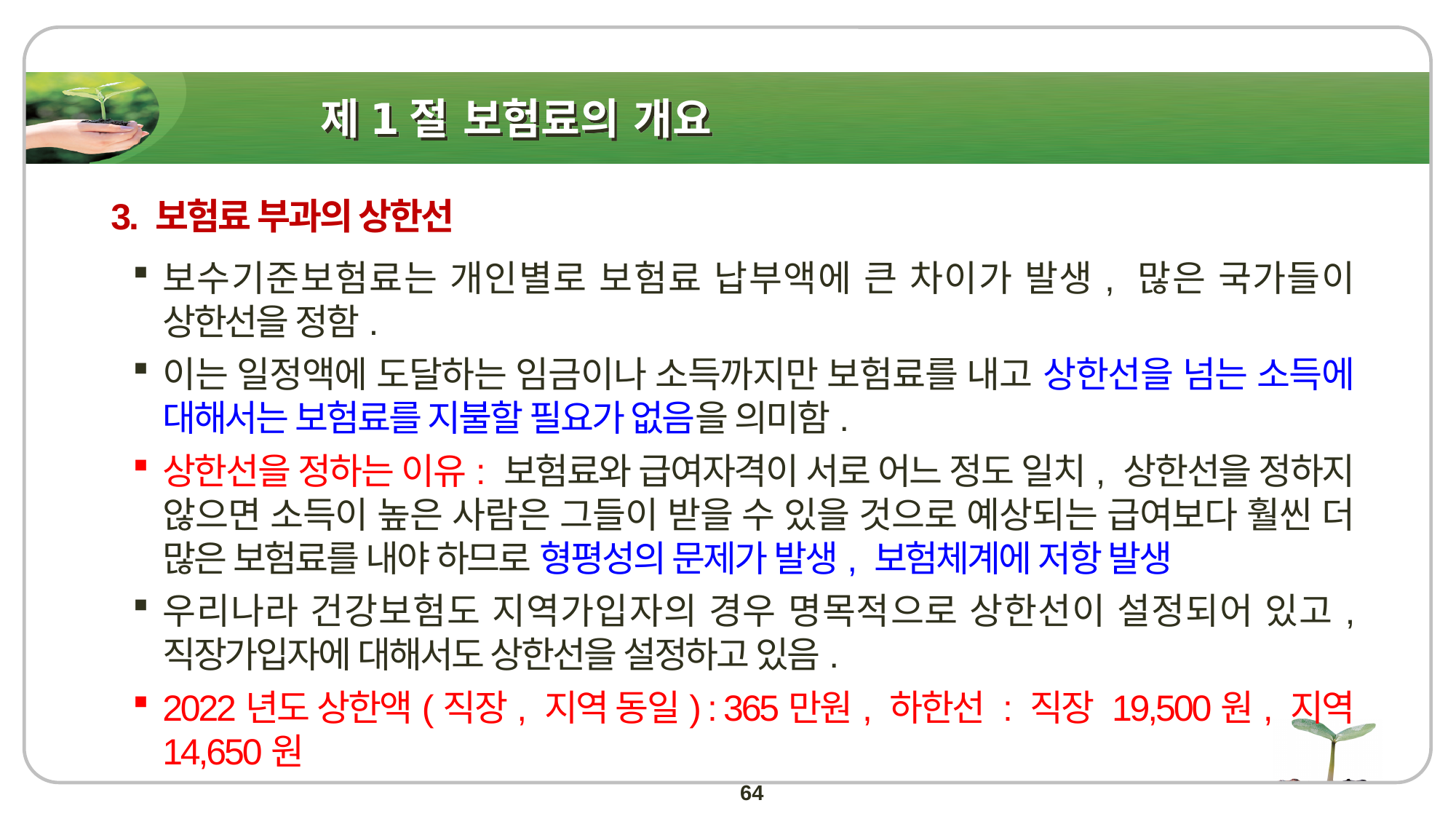

# 제1절 보험료의 개요
3. 보험료 부과의 상한선
보수기준보험료는 개인별로 보험료 납부액에 큰 차이가 발생, 많은 국가들이 상한선을 정함.
이는 일정액에 도달하는 임금이나 소득까지만 보험료를 내고 상한선을 넘는 소득에 대해서는 보험료를 지불할 필요가 없음을 의미함.
상한선을 정하는 이유: 보험료와 급여자격이 서로 어느 정도 일치, 상한선을 정하지 않으면 소득이 높은 사람은 그들이 받을 수 있을 것으로 예상되는 급여보다 훨씬 더 많은 보험료를 내야 하므로 형평성의 문제가 발생, 보험체계에 저항 발생
우리나라 건강보험도 지역가입자의 경우 명목적으로 상한선이 설정되어 있고, 직장가입자에 대해서도 상한선을 설정하고 있음.
2022년도 상한액(직장, 지역 동일) : 365만원, 하한선 : 직장 19,500원, 지역 14,650원
64